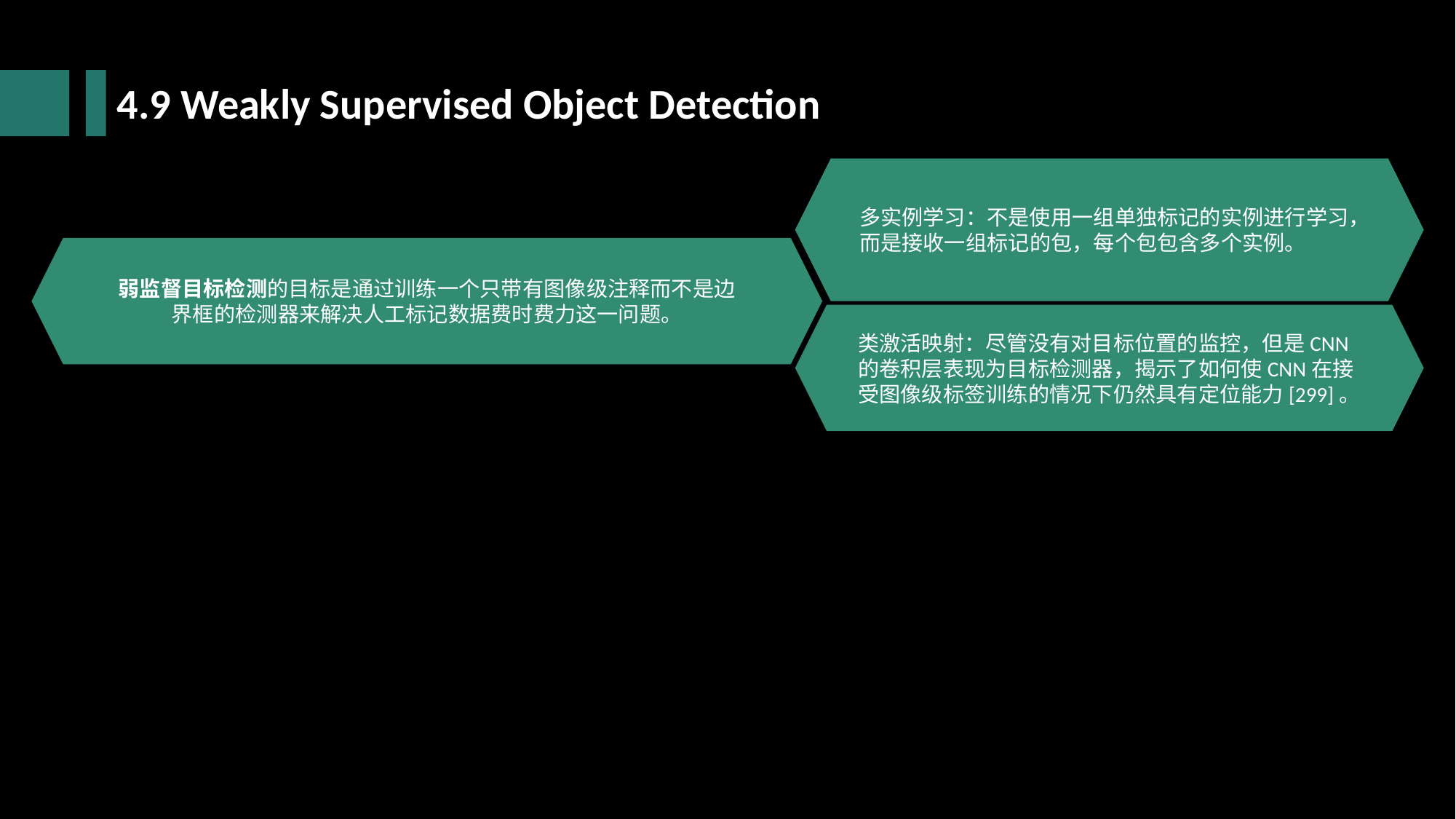

4.9 Weakly Supervised Object Detection
多实例学习：不是使用一组单独标记的实例进行学习，而是接收一组标记的包，每个包包含多个实例。
弱监督目标检测的目标是通过训练一个只带有图像级注释而不是边界框的检测器来解决人工标记数据费时费力这一问题。

类激活映射：尽管没有对目标位置的监控，但是CNN的卷积层表现为目标检测器，揭示了如何使CNN在接受图像级标签训练的情况下仍然具有定位能力[299]。